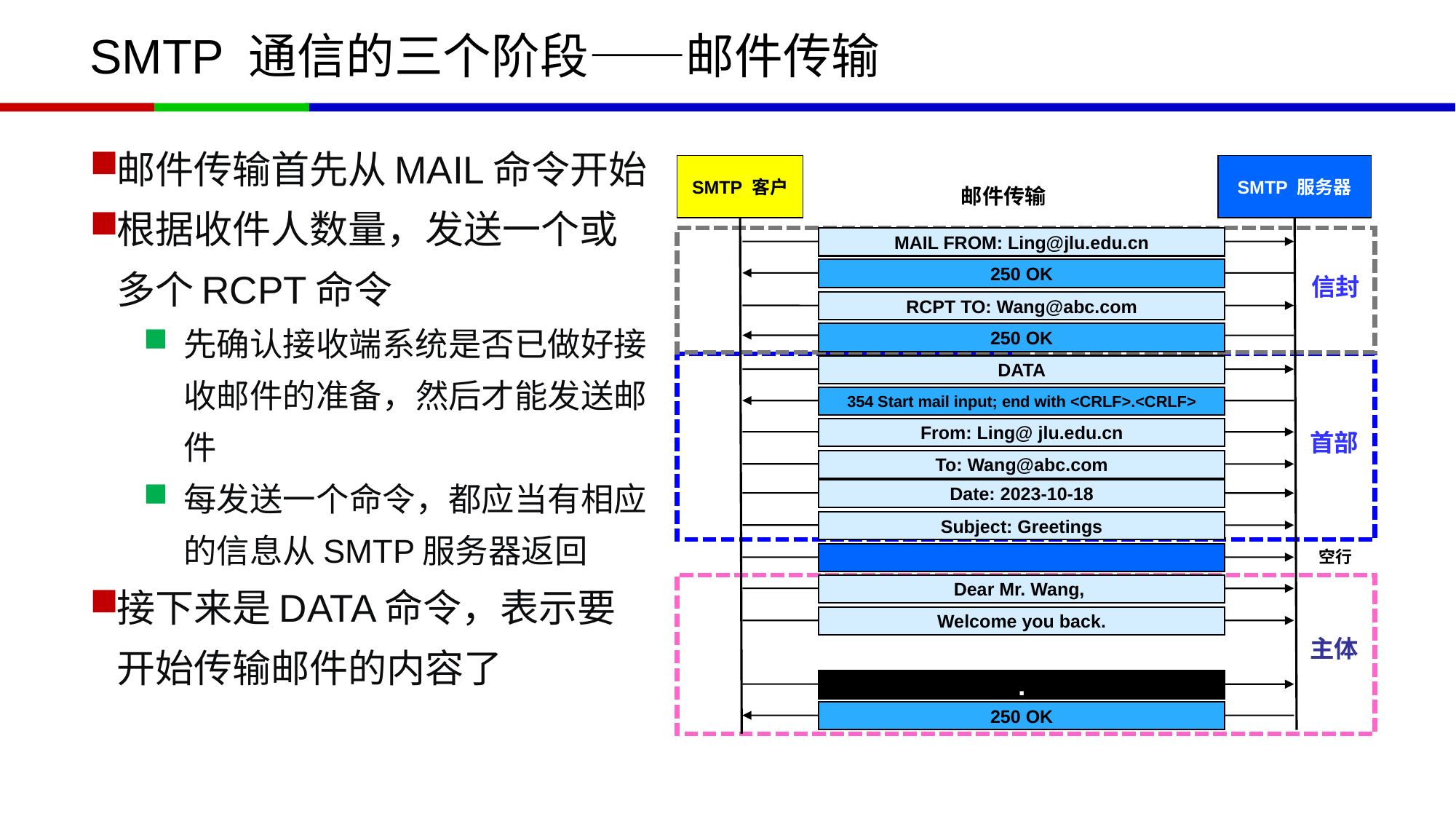

# SMTP 通信的三个阶段——邮件传输
邮件传输首先从MAIL命令开始
根据收件人数量，发送一个或多个RCPT命令
先确认接收端系统是否已做好接收邮件的准备，然后才能发送邮件
每发送一个命令，都应当有相应的信息从SMTP服务器返回
接下来是DATA命令，表示要开始传输邮件的内容了
SMTP 客户
SMTP 服务器

MAIL FROM: Ling@jlu.edu.cn

250 OK

信封
RCPT TO: Wang@abc.com

250 OK

DATA

354 Start mail input; end with <CRLF>.<CRLF>

From: Ling@ jlu.edu.cn

首部
To: Wang@abc.com

Date: 2023-10-18

Subject: Greetings

空行

Dear Mr. Wang,

Welcome you back.

主体
.

250 OK

邮件传输
70